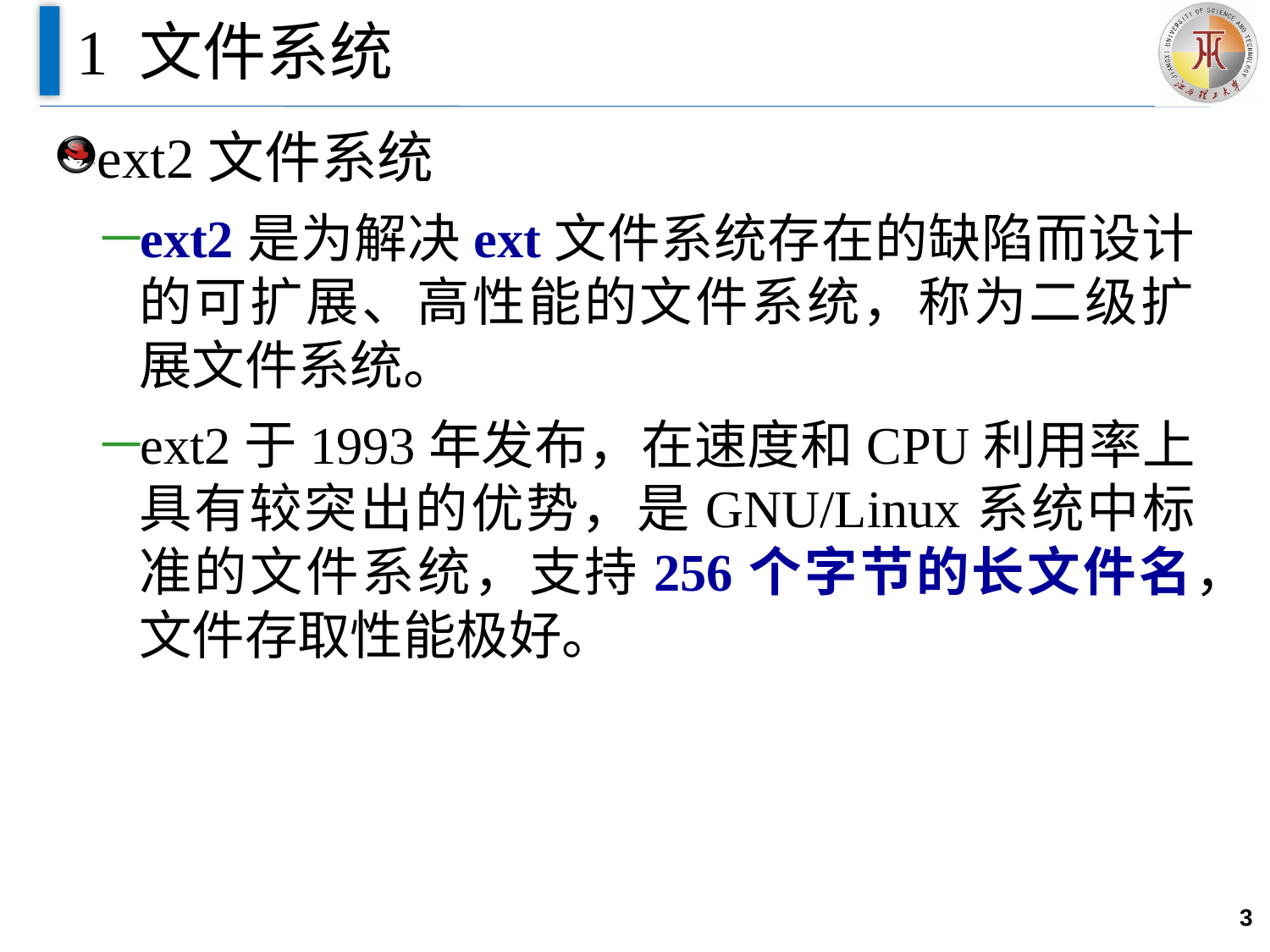

# 1 文件系统
ext2文件系统
ext2是为解决ext文件系统存在的缺陷而设计的可扩展、高性能的文件系统，称为二级扩展文件系统。
ext2于1993年发布，在速度和CPU利用率上具有较突出的优势，是GNU/Linux系统中标准的文件系统，支持256个字节的长文件名，文件存取性能极好。
3